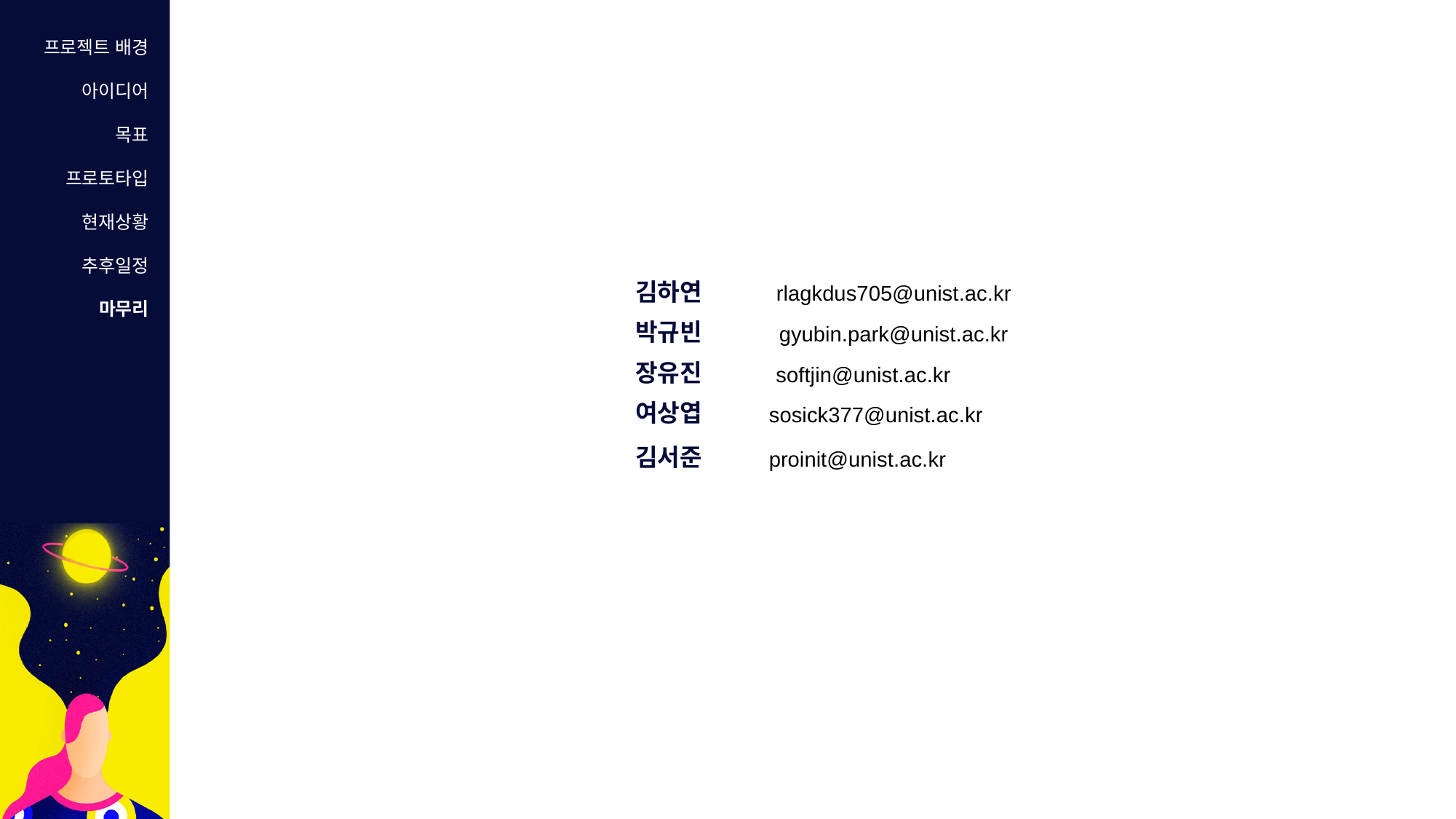

프로젝트 배경
아이디어
목표
프로토타입
현재상황
추후일정
마무리
김하연
rlagkdus705@unist.ac.kr
박규빈
gyubin.park@unist.ac.kr
장유진
softjin@unist.ac.kr
여상엽
sosick377@unist.ac.kr
김서준
proinit@unist.ac.kr